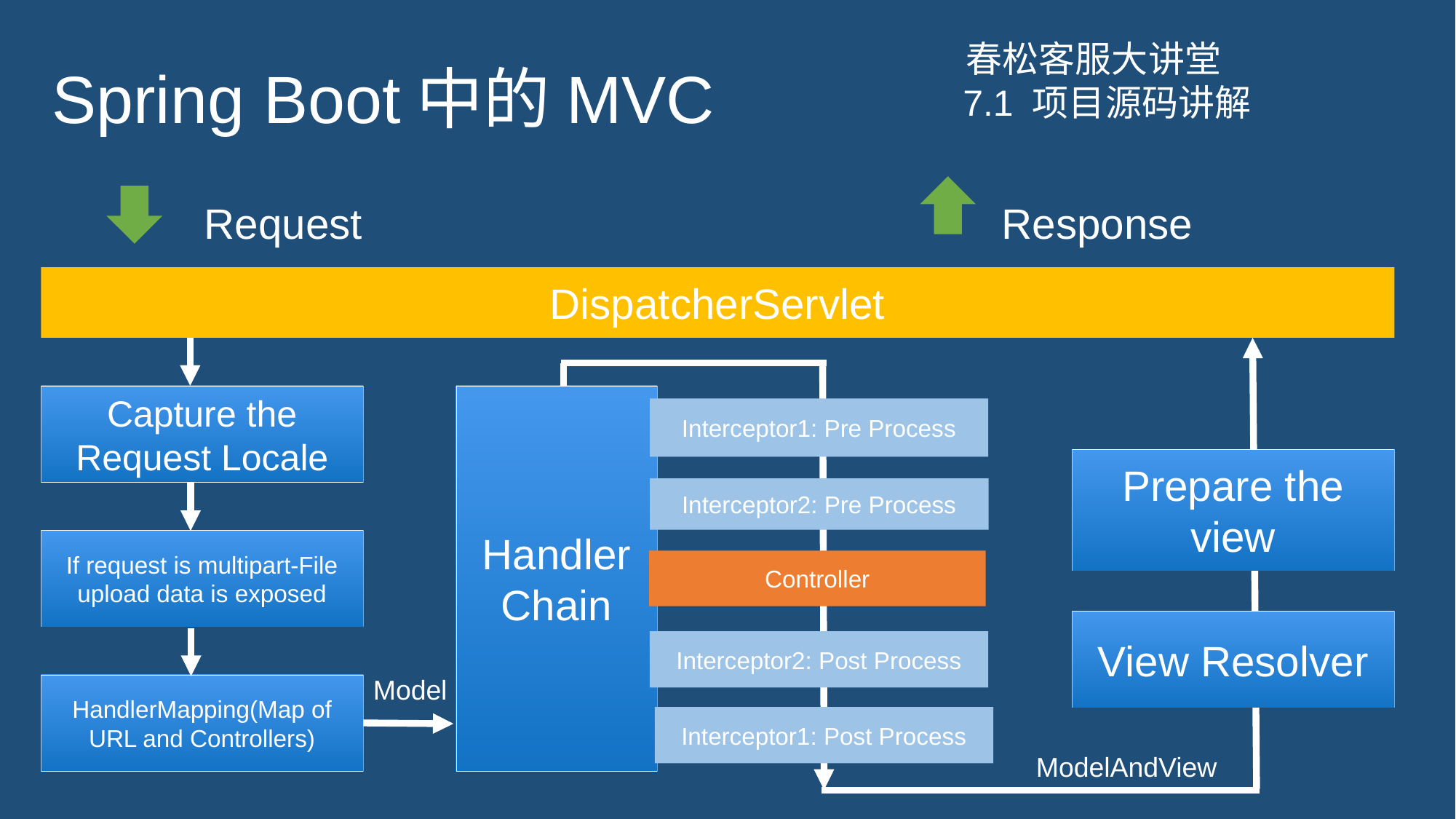

# Spring Boot中的MVC
春松客服大讲堂
7.1 项目源码讲解
Request
Response

DispatcherServlet
Handler Chain
Capture the Request Locale
Interceptor1: Pre Process
Prepare the view
Interceptor2: Pre Process
If request is multipart-File upload data is exposed
Controller
View Resolver
Interceptor2: Post Process
Model
HandlerMapping(Map of URL and Controllers)
Interceptor1: Post Process
ModelAndView